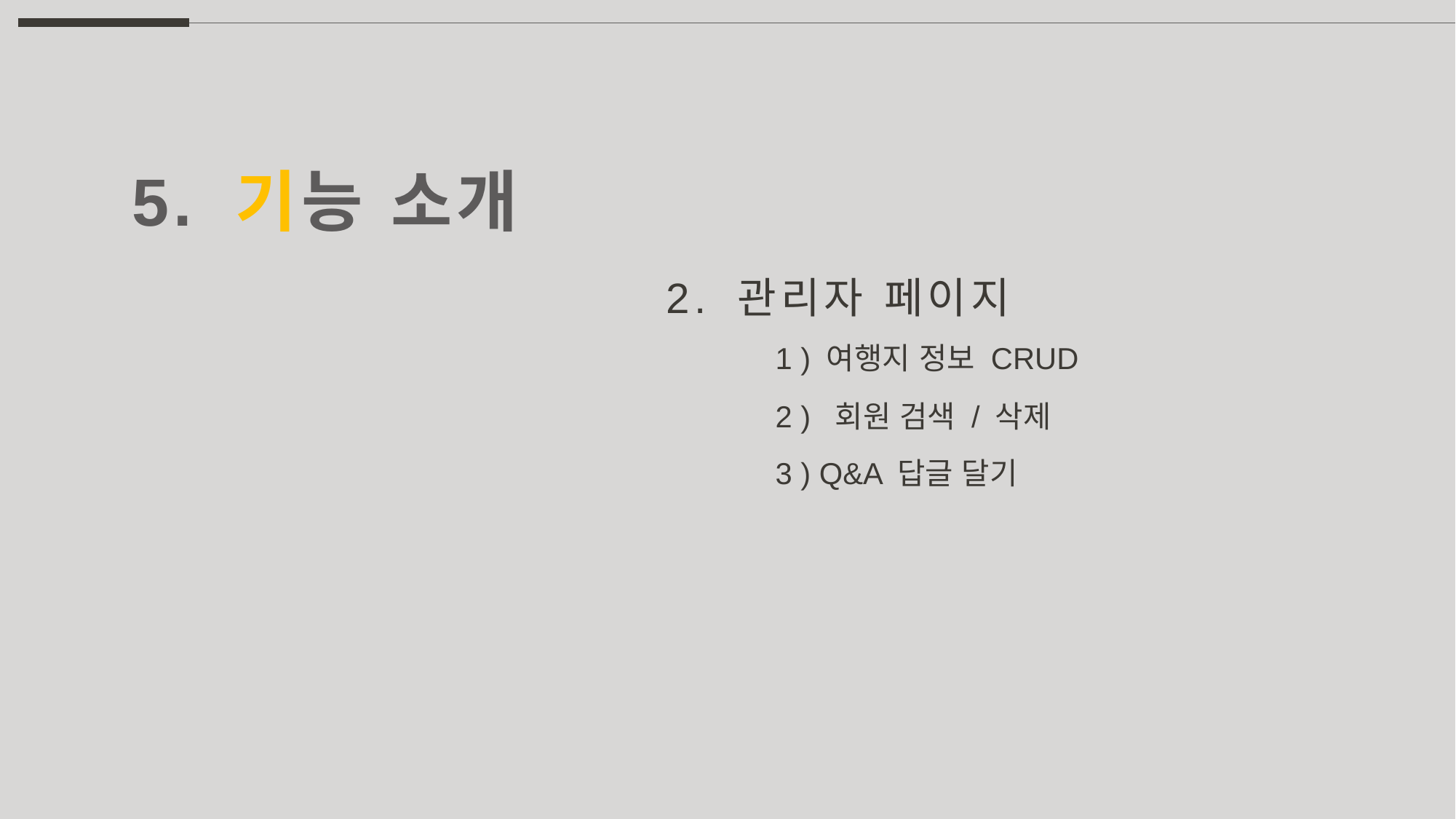

5. 기능 소개
2. 관리자 페이지
	1 ) 여행지 정보 CRUD
	2 )  회원 검색 / 삭제
	3 ) Q&A 답글 달기